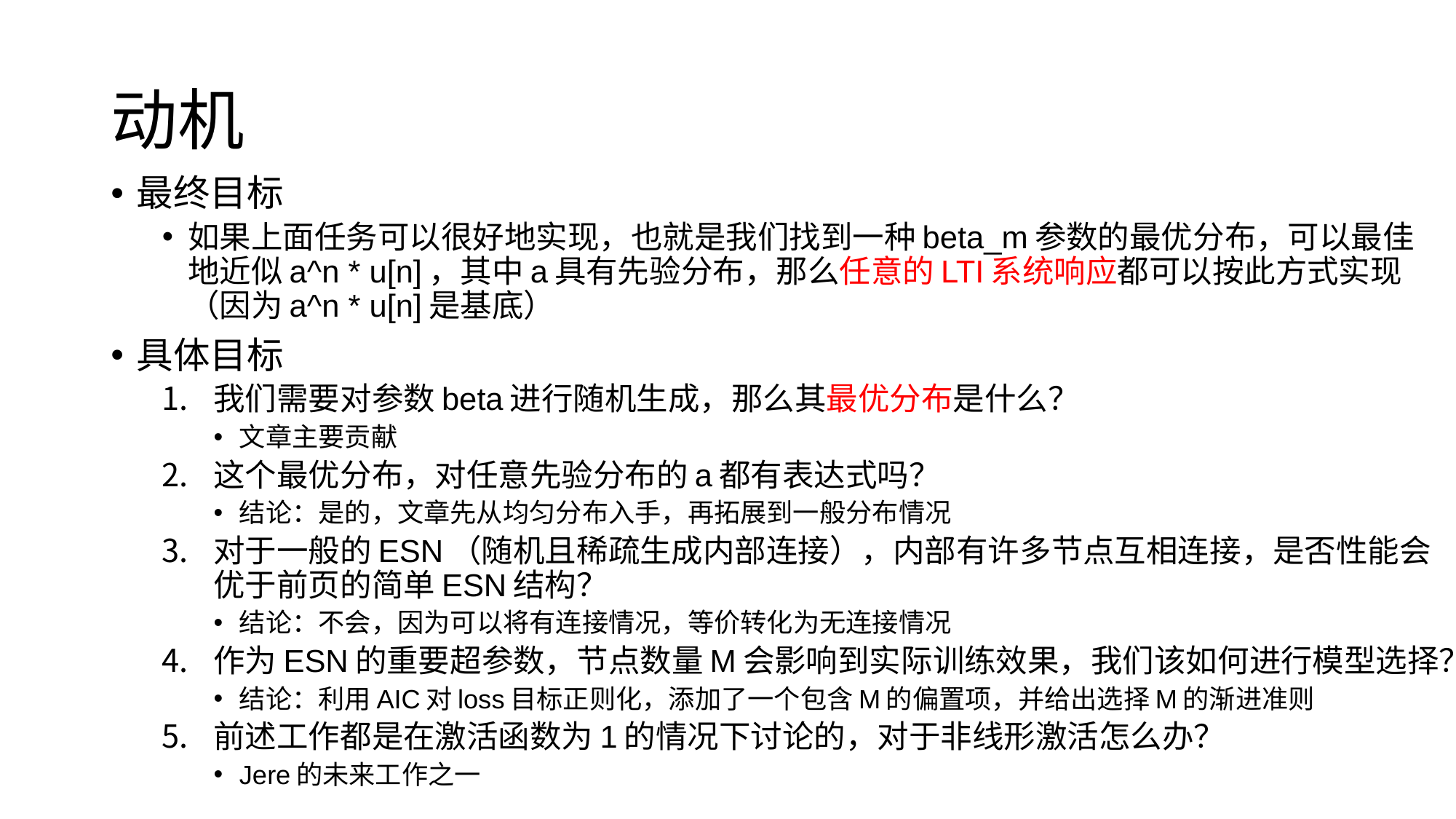

# 动机
最终目标
如果上面任务可以很好地实现，也就是我们找到一种beta_m参数的最优分布，可以最佳地近似a^n * u[n]，其中a具有先验分布，那么任意的LTI系统响应都可以按此方式实现（因为a^n * u[n]是基底）
具体目标
我们需要对参数beta进行随机生成，那么其最优分布是什么？
文章主要贡献
这个最优分布，对任意先验分布的a都有表达式吗？
结论：是的，文章先从均匀分布入手，再拓展到一般分布情况
对于一般的ESN（随机且稀疏生成内部连接），内部有许多节点互相连接，是否性能会优于前页的简单ESN结构？
结论：不会，因为可以将有连接情况，等价转化为无连接情况
作为ESN的重要超参数，节点数量M会影响到实际训练效果，我们该如何进行模型选择？
结论：利用AIC对loss目标正则化，添加了一个包含M的偏置项，并给出选择M的渐进准则
前述工作都是在激活函数为1的情况下讨论的，对于非线形激活怎么办？
Jere的未来工作之一